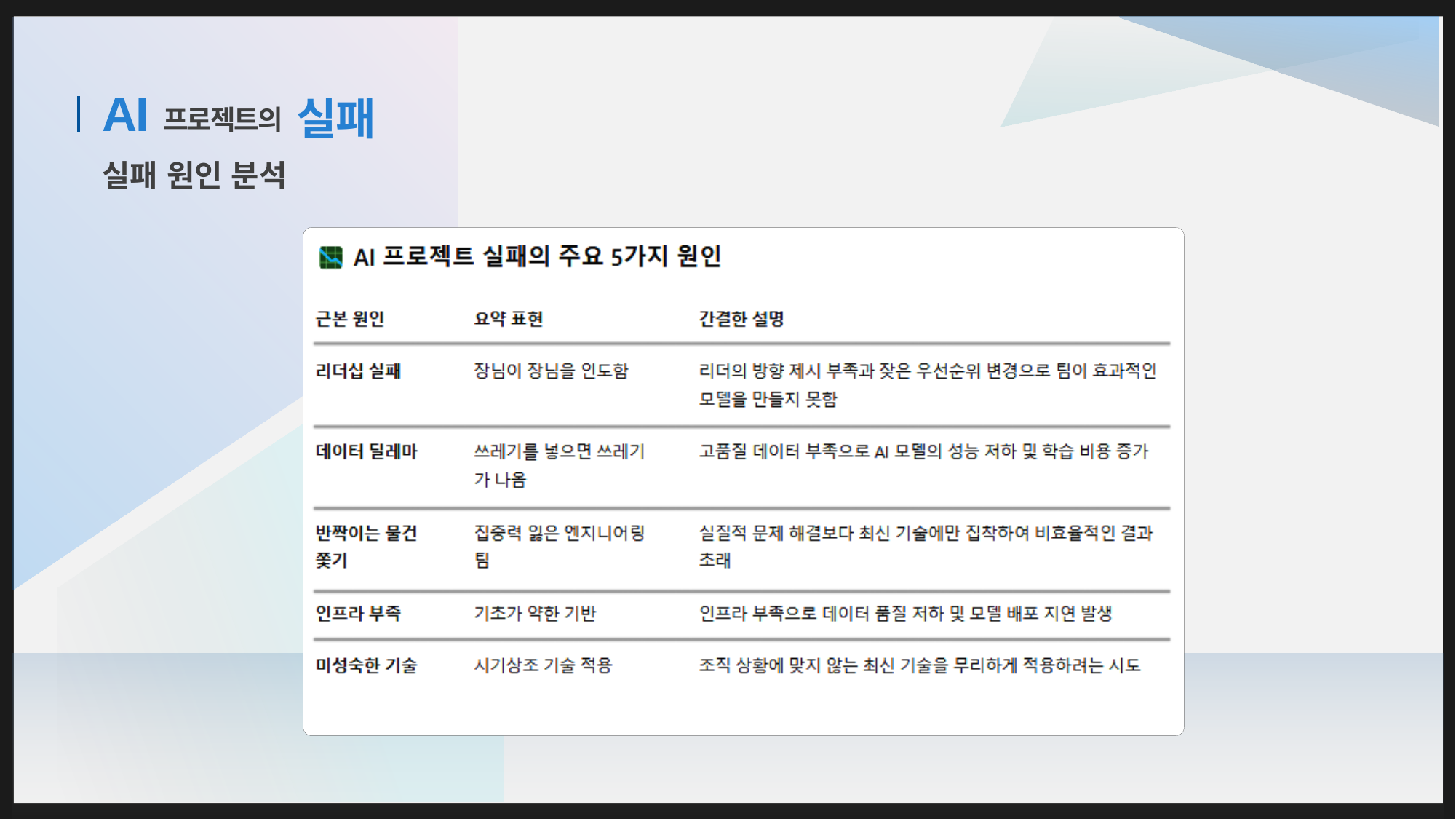

AI
# 프로젝트의
실패
실패 원인 분석